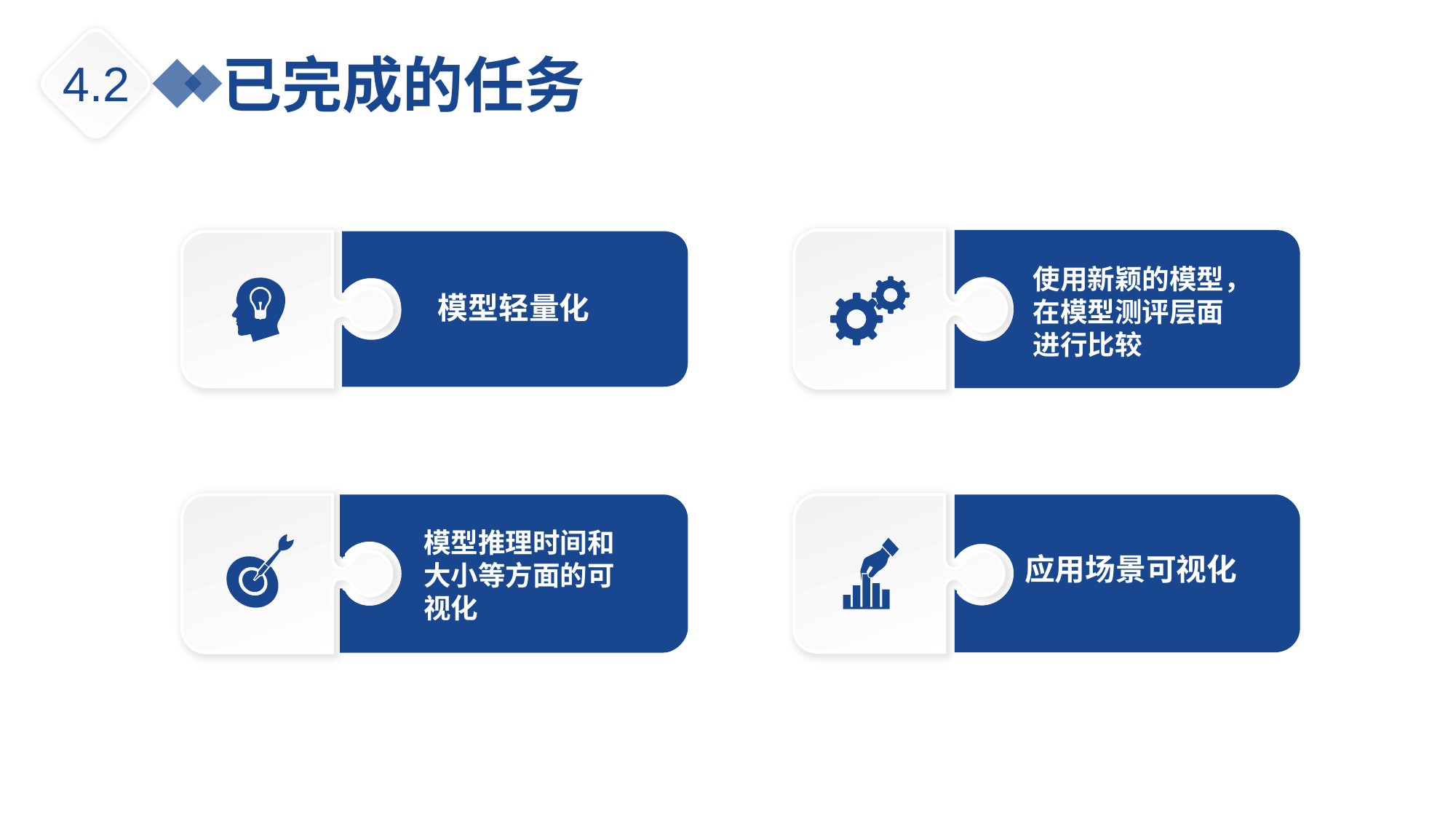

已完成的任务

4.2

使用新颖的模型，在模型测评层面进⾏比较

模型轻量化

模型推理时间和⼤小等⽅面的可视化

应用场景可视化